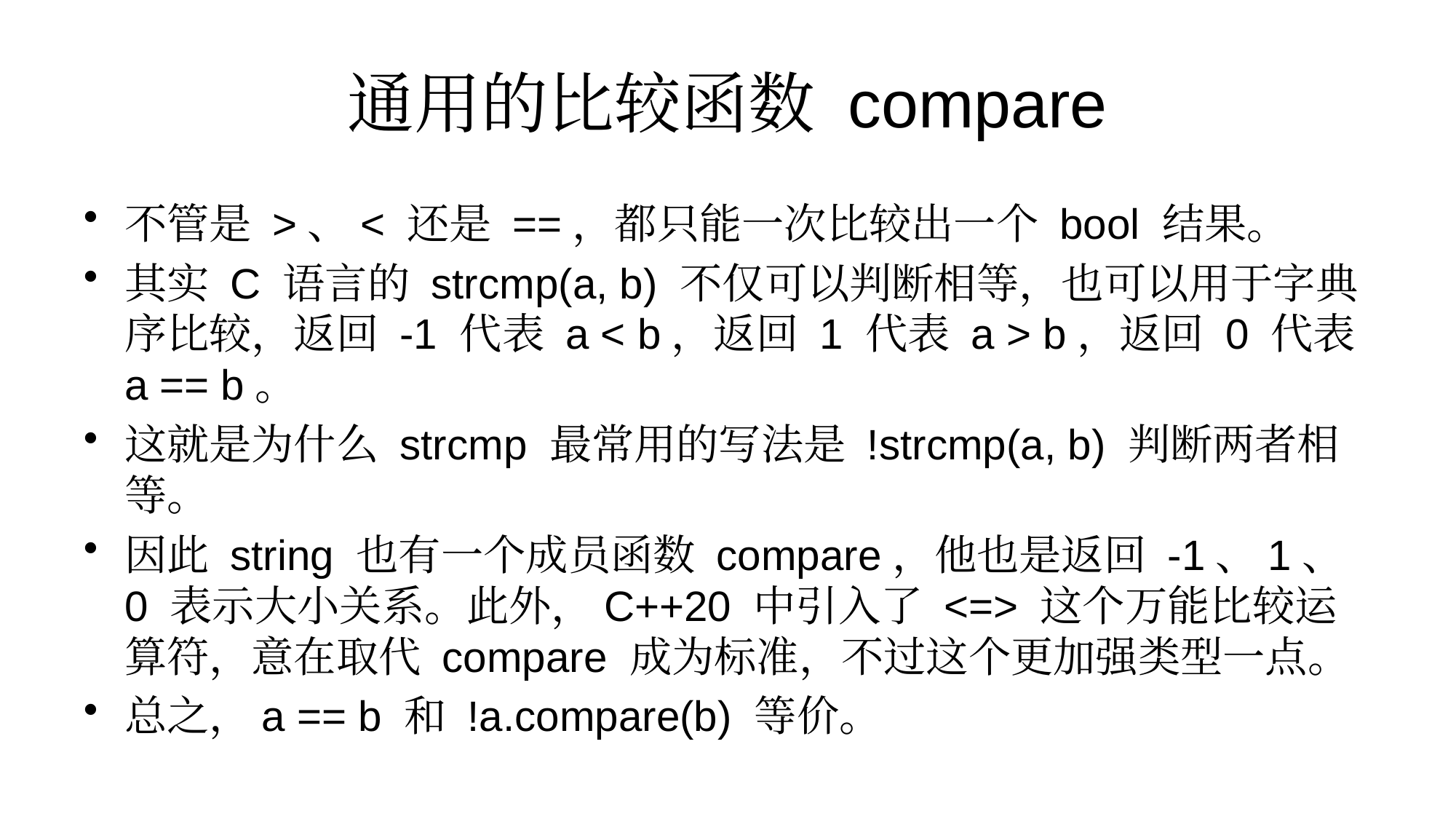

# 通用的比较函数 compare
不管是 >、< 还是 ==，都只能一次比较出一个 bool 结果。
其实 C 语言的 strcmp(a, b) 不仅可以判断相等，也可以用于字典序比较，返回 -1 代表 a < b，返回 1 代表 a > b，返回 0 代表 a == b。
这就是为什么 strcmp 最常用的写法是 !strcmp(a, b) 判断两者相等。
因此 string 也有一个成员函数 compare，他也是返回 -1、1、0 表示大小关系。此外，C++20 中引入了 <=> 这个万能比较运算符，意在取代 compare 成为标准，不过这个更加强类型一点。
总之，a == b 和 !a.compare(b) 等价。